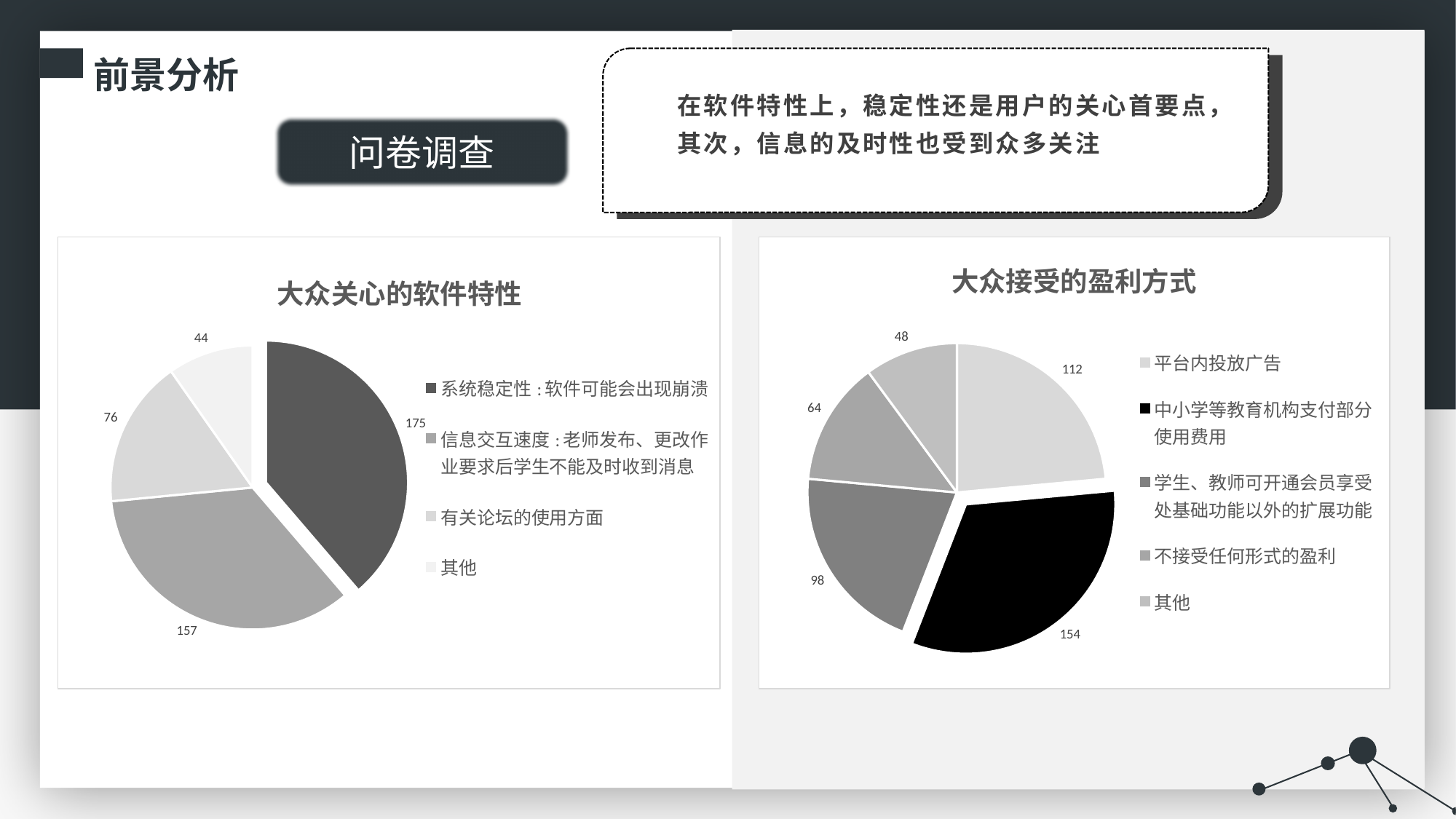

前景分析

被409个学区、大学和教育机构使用

在软件特性上，稳定性还是用户的关心首要点，其次，信息的及时性也受到众多关注

问卷调查

### Chart: 大众关心的软件特性

| Category |  |
|---|---|
| 系统稳定性:软件可能会出现崩溃 | 175.0 |
| 信息交互速度:老师发布、更改作业要求后学生不能及时收到消息 | 157.0 |
| 有关论坛的使用方面 | 76.0 |
| 其他 | 44.0 |

### Chart: 大众接受的盈利方式

| Category |  |
|---|---|
| 平台内投放广告 | 112.0 |
| 中小学等教育机构支付部分使用费用 | 154.0 |
| 学生、教师可开通会员享受处基础功能以外的扩展功能 | 98.0 |
| 不接受任何形式的盈利 | 64.0 |
| 其他 | 48.0 |